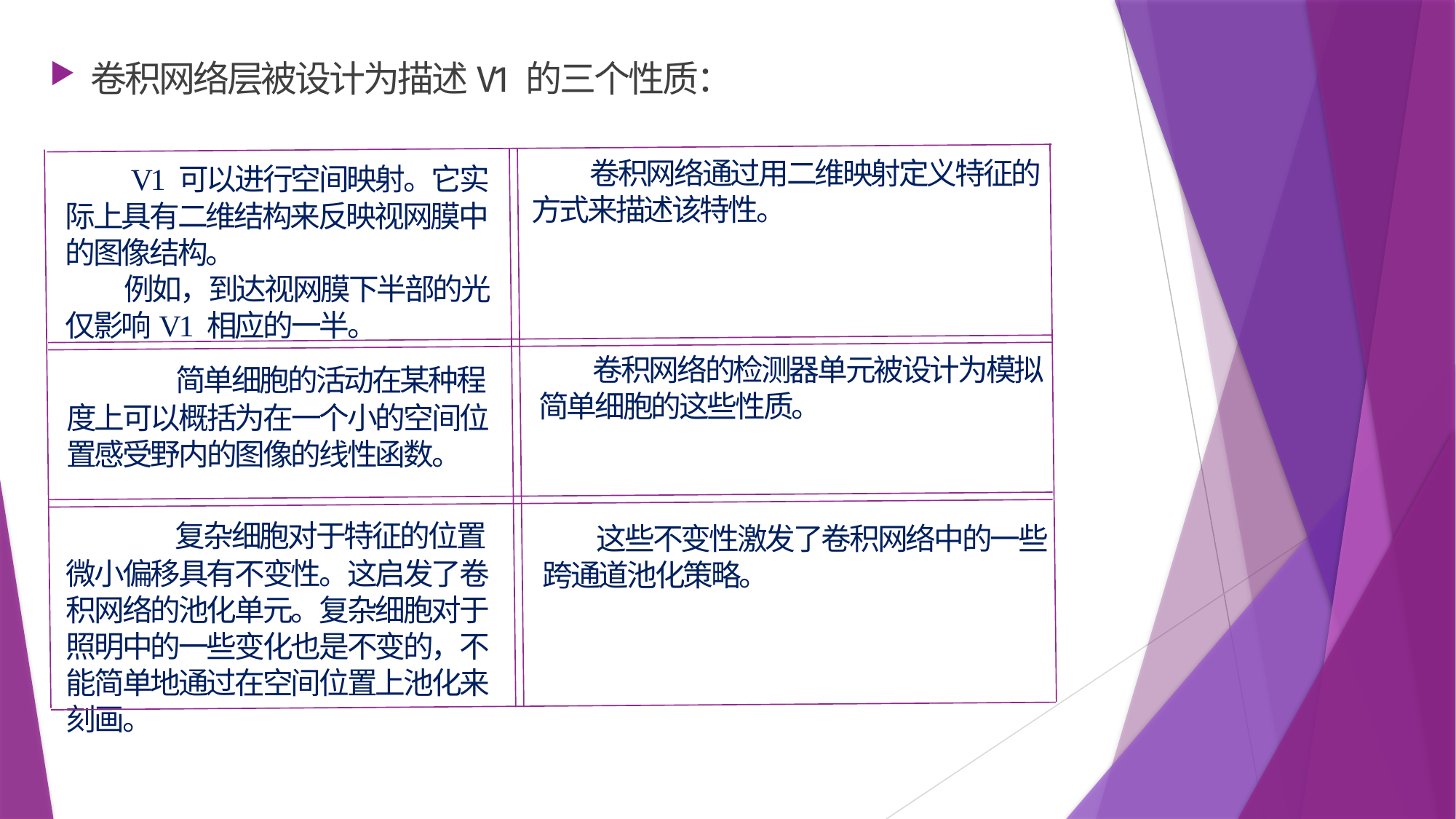

卷积网络层被设计为描述V1 的三个性质：
           卷积网络通过用二维映射定义特征的方式来描述该特性。

          V1 可以进行空间映射。它实际上具有二维结构来反映视网膜中的图像结构。
           例如，到达视网膜下半部的光仅影响V1 相应的一半。

          卷积网络的检测器单元被设计为模拟简单细胞的这些性质。
	简单细胞的活动在某种程度上可以概括为在一个小的空间位置感受野内的图像的线性函数。

	复杂细胞对于特征的位置微小偏移具有不变性。这启发了卷积网络的池化单元。复杂细胞对于照明中的一些变化也是不变的，不能简单地通过在空间位置上池化来刻画。

          这些不变性激发了卷积网络中的一些跨通道池化策略。